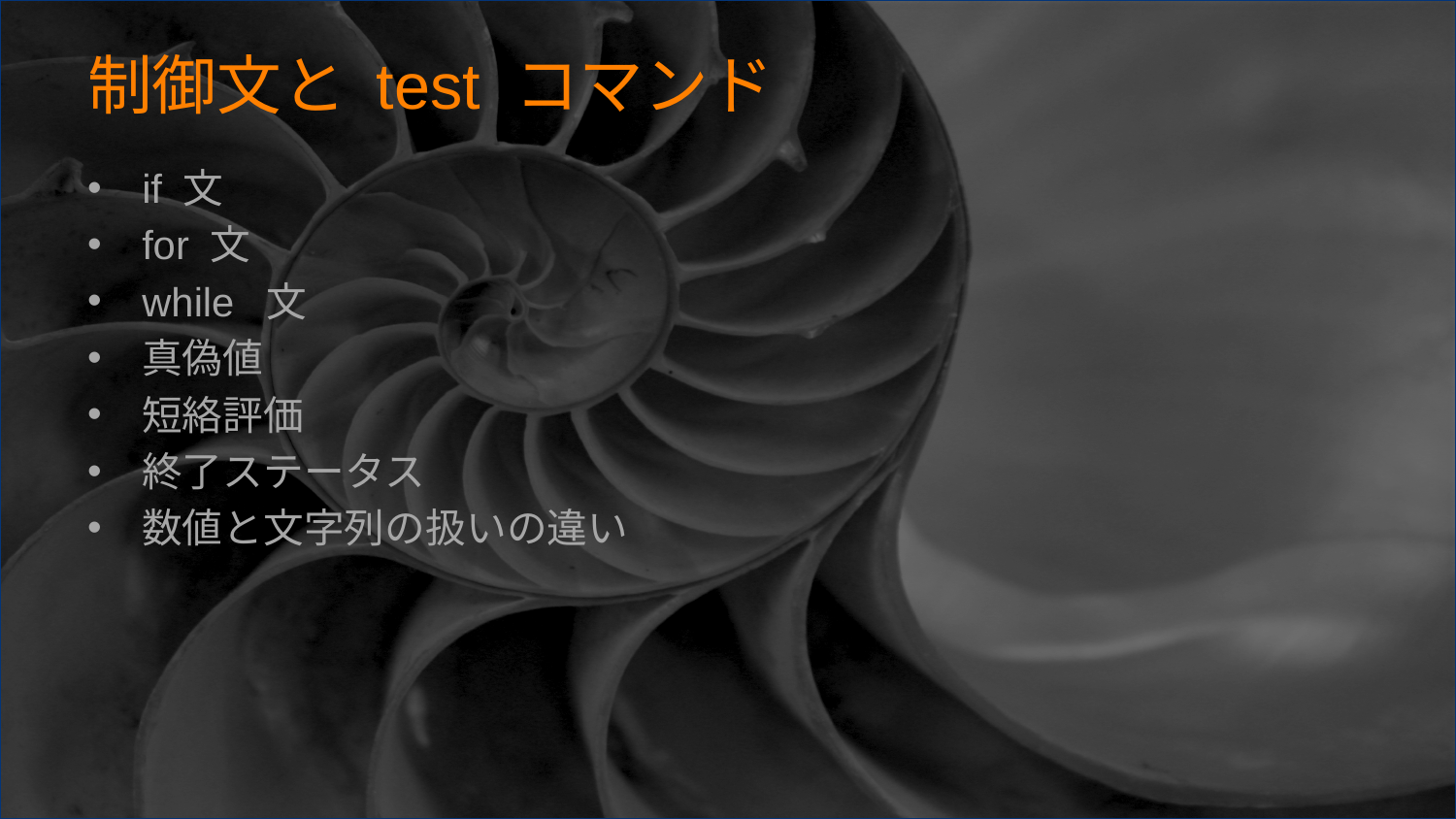

# 制御文と test コマンド
if 文
for 文
while  文
真偽値
短絡評価
終了ステータス
数値と文字列の扱いの違い